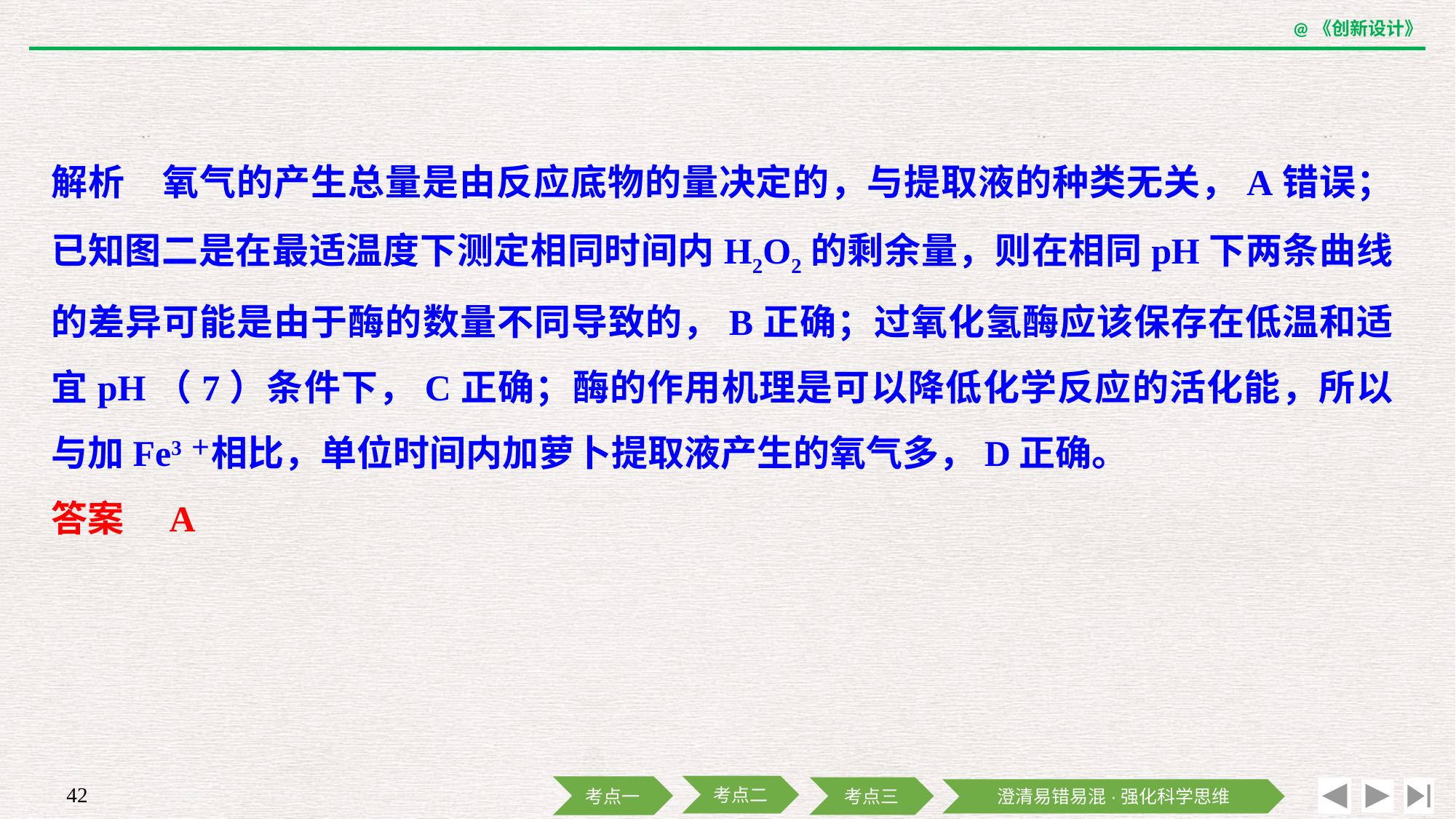

解析　氧气的产生总量是由反应底物的量决定的，与提取液的种类无关，A错误；已知图二是在最适温度下测定相同时间内H2O2的剩余量，则在相同pH下两条曲线的差异可能是由于酶的数量不同导致的，B正确；过氧化氢酶应该保存在低温和适宜pH（7）条件下，C正确；酶的作用机理是可以降低化学反应的活化能，所以与加Fe3＋相比，单位时间内加萝卜提取液产生的氧气多，D正确。
答案　A